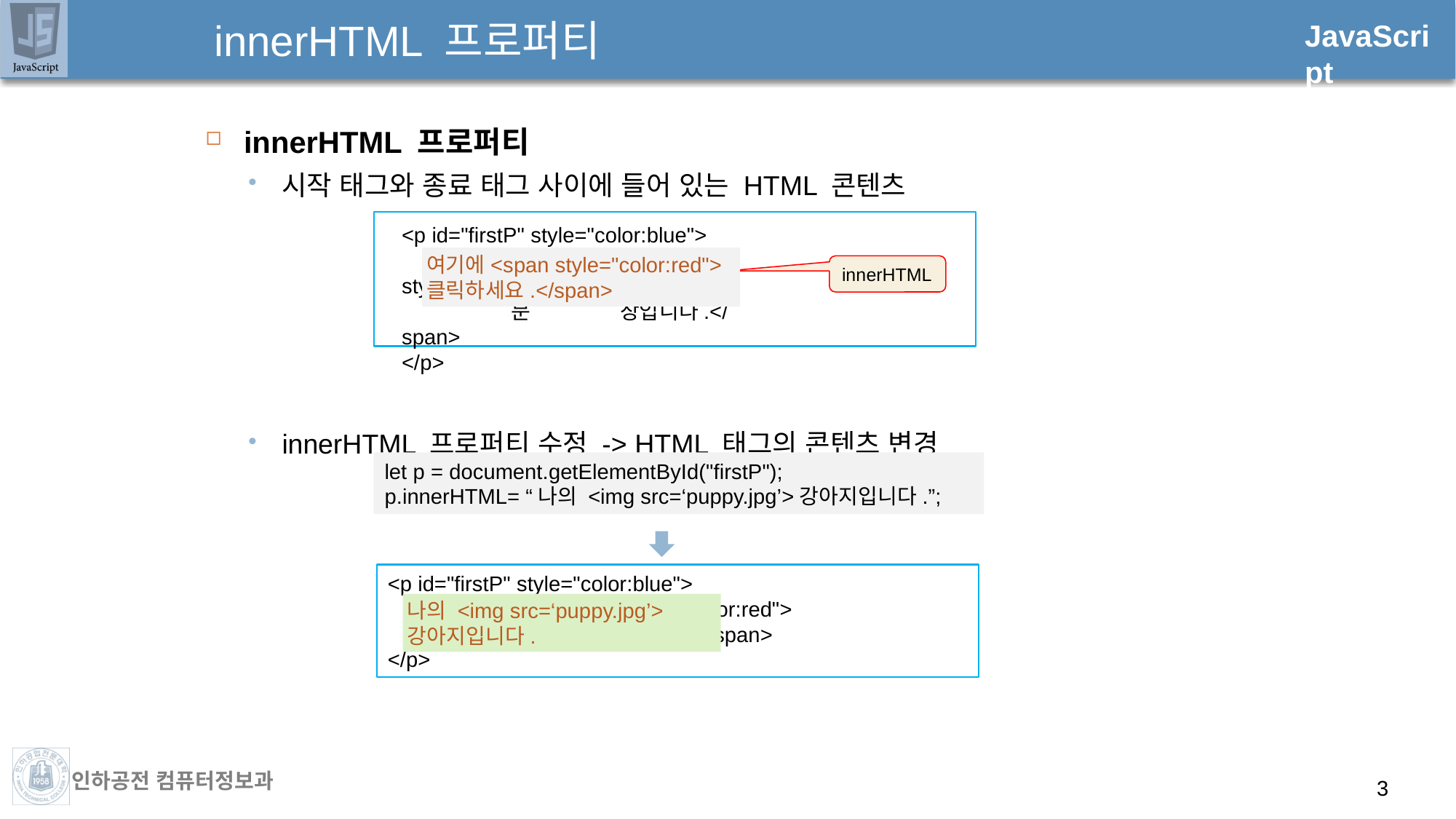

# innerHTML 프로퍼티
innerHTML 프로퍼티
시작 태그와 종료 태그 사이에 들어 있는 HTML 콘텐츠

innerHTML 프로퍼티 수정 -> HTML 태그의 콘텐츠 변경

<p id="firstP" style="color:blue">
	이것은<span style="color:red">
	문	장입니다.</span>
</p>
여기에<span style="color:red">
클릭하세요.</span>
innerHTML
let p = document.getElementById("firstP");
p.innerHTML= “나의 <img src=‘puppy.jpg’>강아지입니다.”;

<p id="firstP" style="color:blue">
	이것은<span style="color:red">
	문	장입니다.</span>
</p>
나의 <img src=‘puppy.jpg’> 강아지입니다.